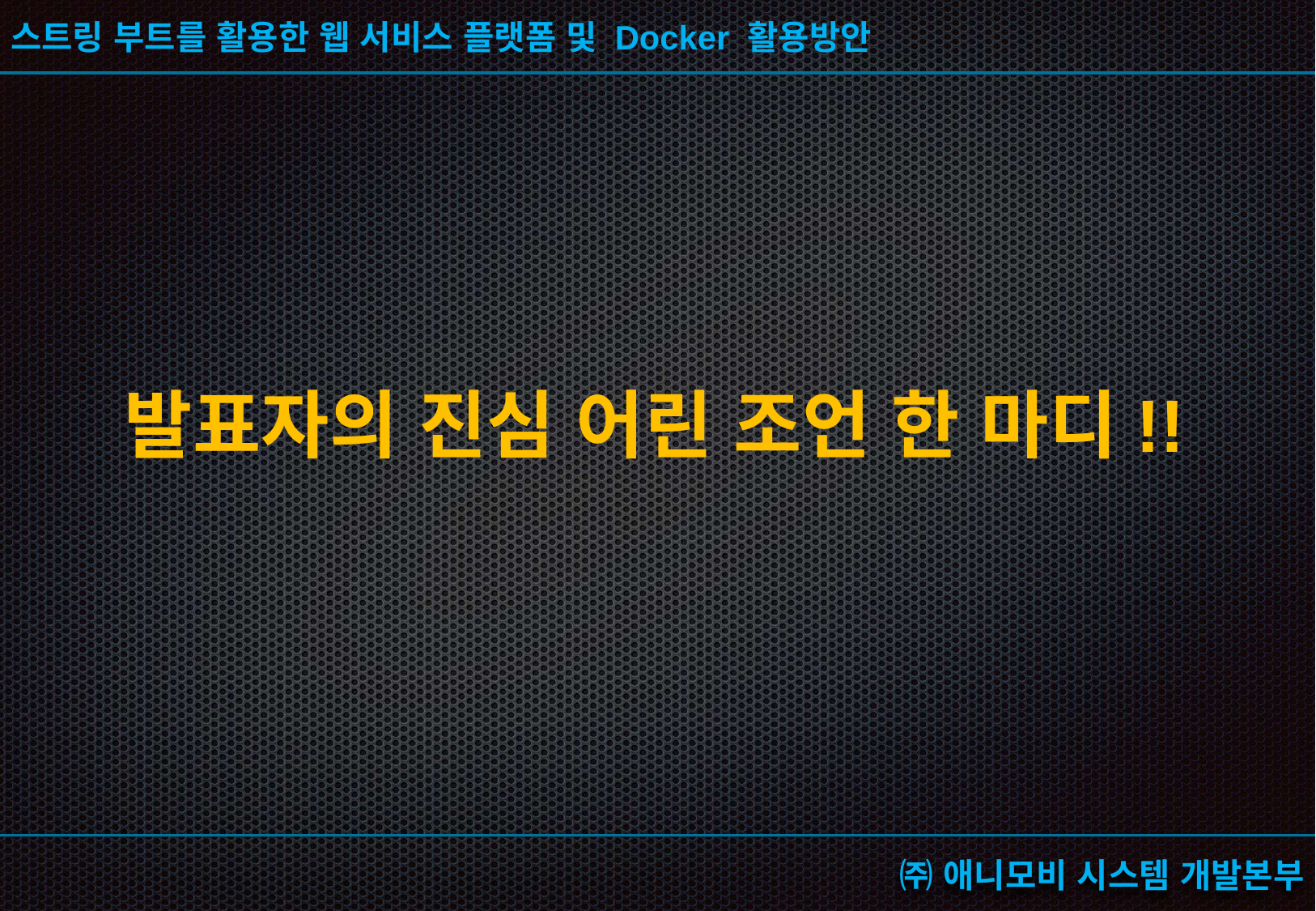

# 발표자의 진심 어린 조언 한 마디!!